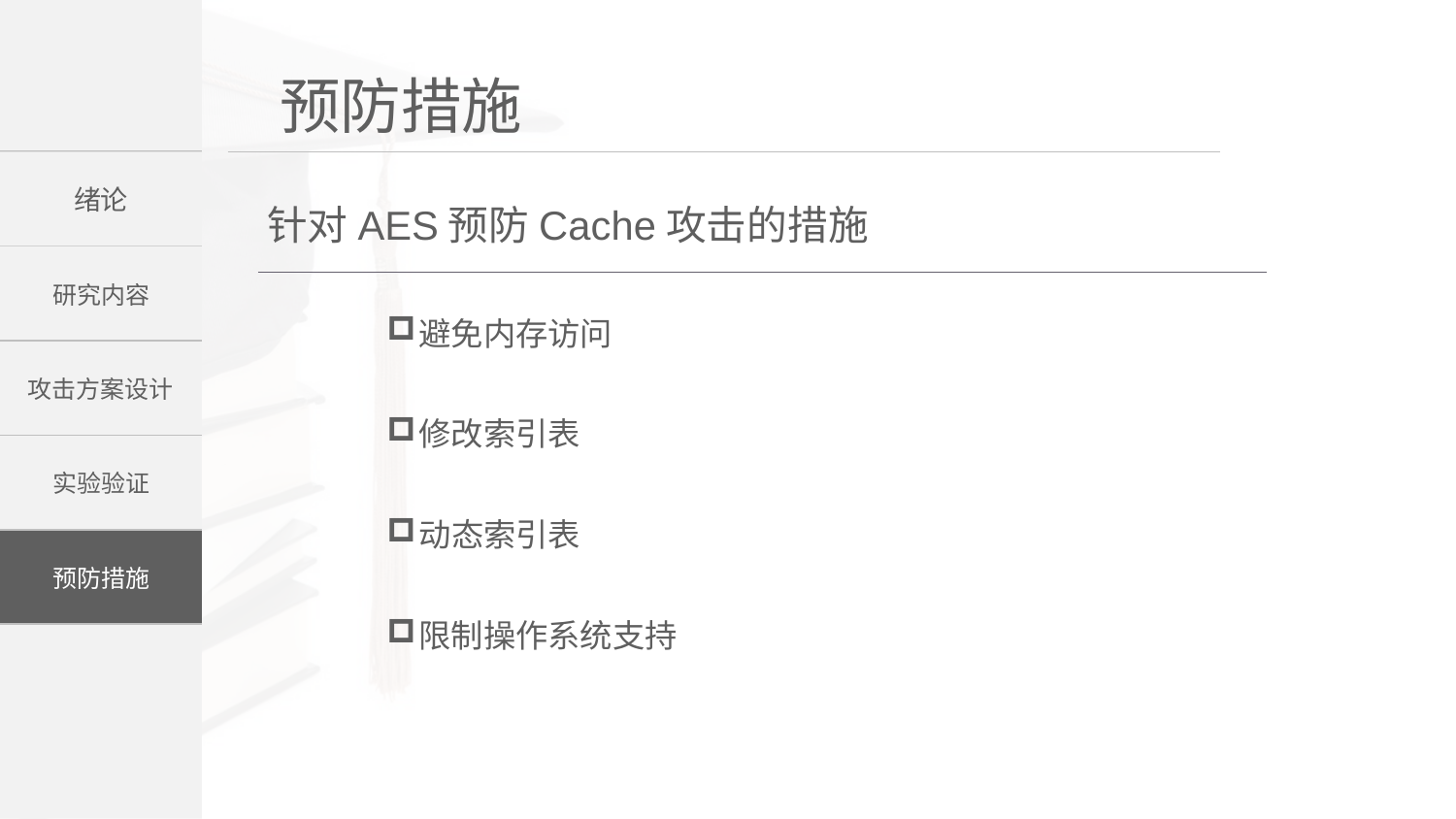

针对AES预防Cache攻击的措施
避免内存访问

修改索引表

动态索引表

限制操作系统支持